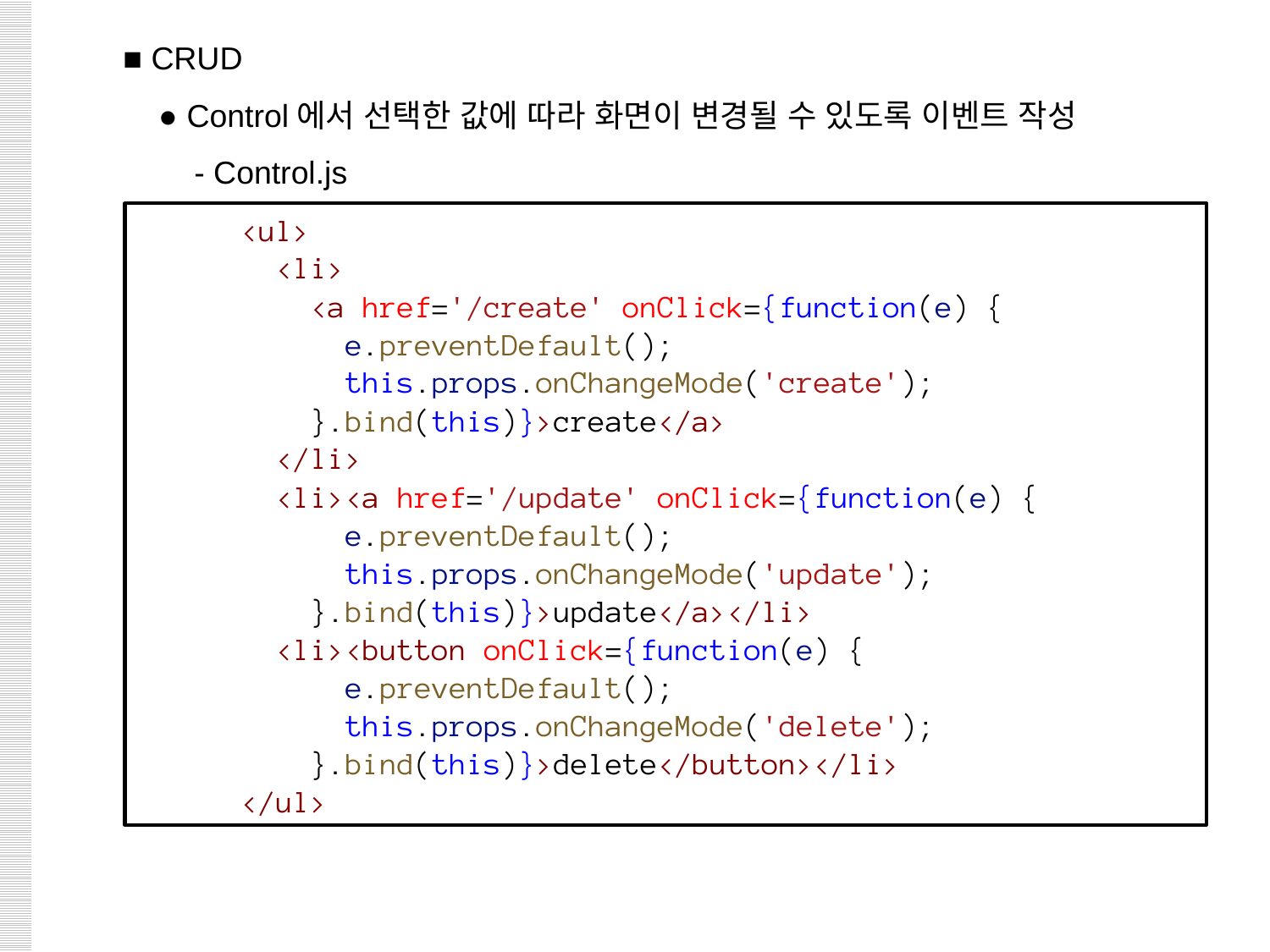

■ CRUD
    ● Control에서 선택한 값에 따라 화면이 변경될 수 있도록 이벤트 작성
        - Control.js
      <ul>
        <li>
          <a href='/create' onClick={function(e) {
            e.preventDefault();
            this.props.onChangeMode('create');
          }.bind(this)}>create</a>
        </li>
        <li><a href='/update' onClick={function(e) {
            e.preventDefault();
            this.props.onChangeMode('update');
          }.bind(this)}>update</a></li>
        <li><button onClick={function(e) {
            e.preventDefault();
            this.props.onChangeMode('delete');
          }.bind(this)}>delete</button></li>
      </ul>